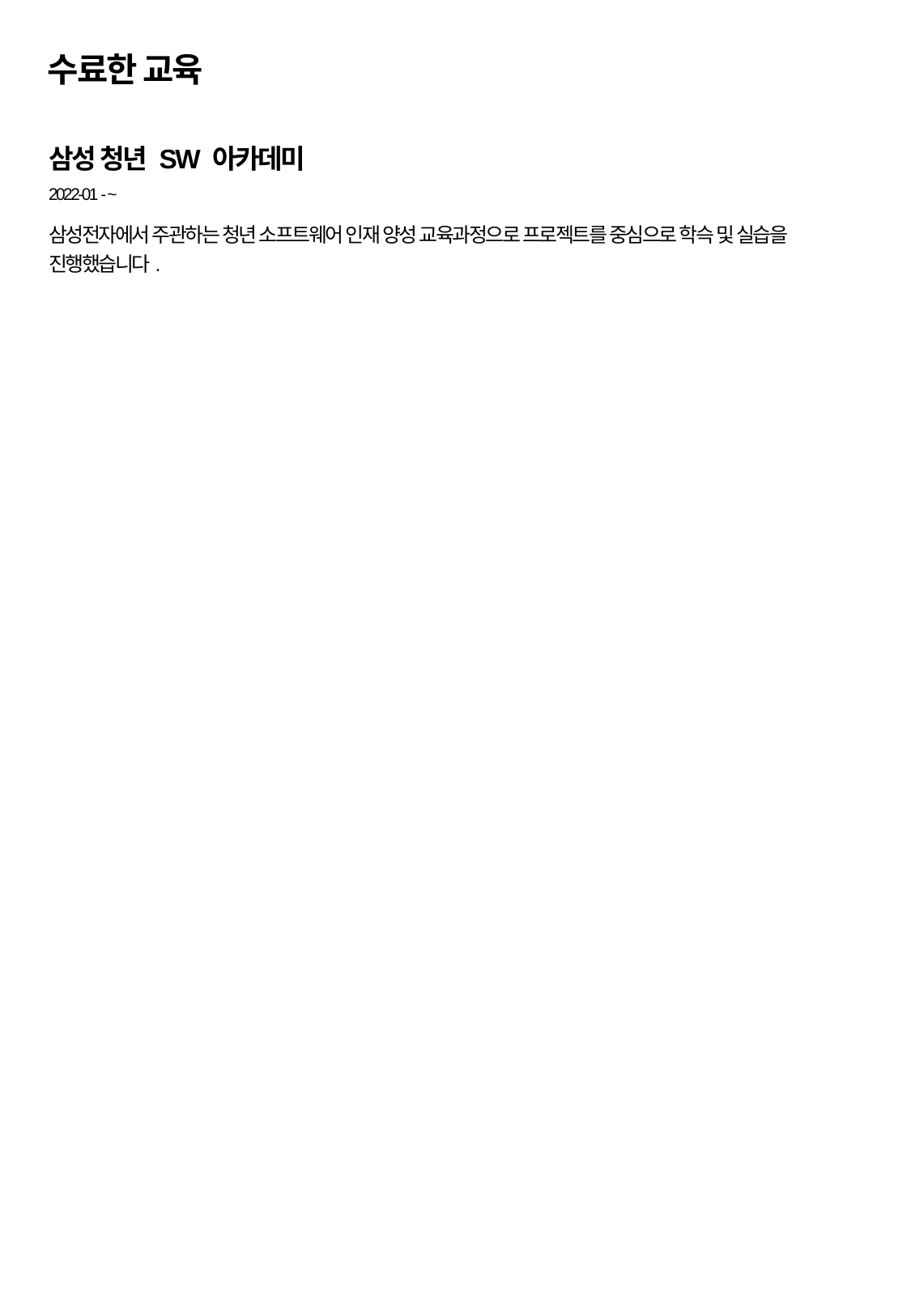

수료한 교육
삼성 청년 SW 아카데미
2022-01 - ~
삼성전자에서 주관하는 청년 소프트웨어 인재 양성 교육과정으로 프로젝트를 중심으로 학슥 및 실습을 진행했습니다.